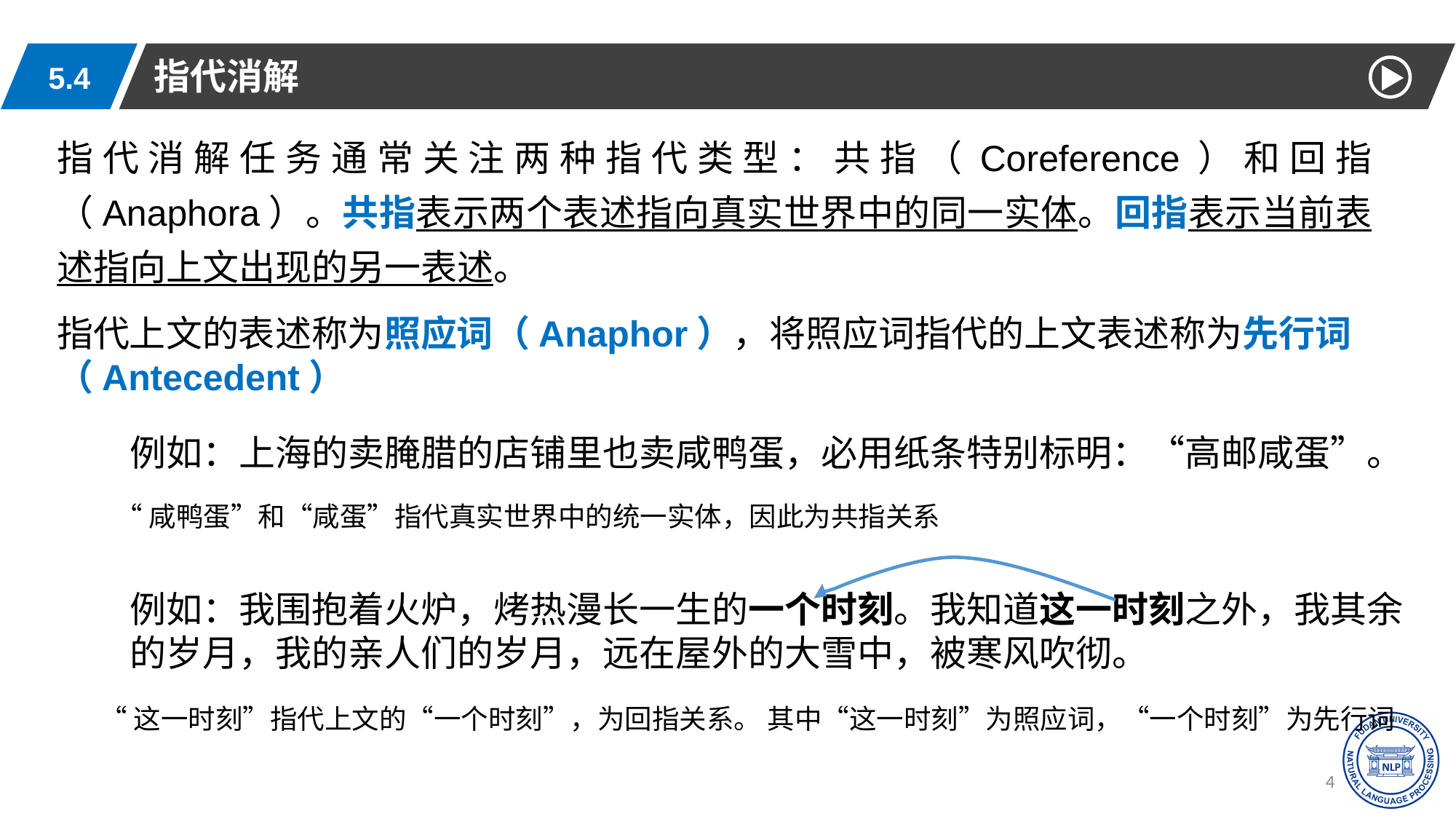

指代消解
5.4

指代消解任务通常关注两种指代类型：共指（Coreference）和回指（Anaphora）。共指表示两个表述指向真实世界中的同一实体。回指表示当前表述指向上文出现的另一表述。
指代上文的表述称为照应词（Anaphor），将照应词指代的上文表述称为先行词（Antecedent）
例如：上海的卖腌腊的店铺里也卖咸鸭蛋，必用纸条特别标明：“高邮咸蛋”。
“咸鸭蛋”和“咸蛋”指代真实世界中的统一实体，因此为共指关系

例如：我围抱着火炉，烤热漫长一生的一个时刻。我知道这一时刻之外，我其余的岁月，我的亲人们的岁月，远在屋外的大雪中，被寒风吹彻。
“这一时刻”指代上文的“一个时刻”，为回指关系。 其中“这一时刻”为照应词，“一个时刻”为先行词
47